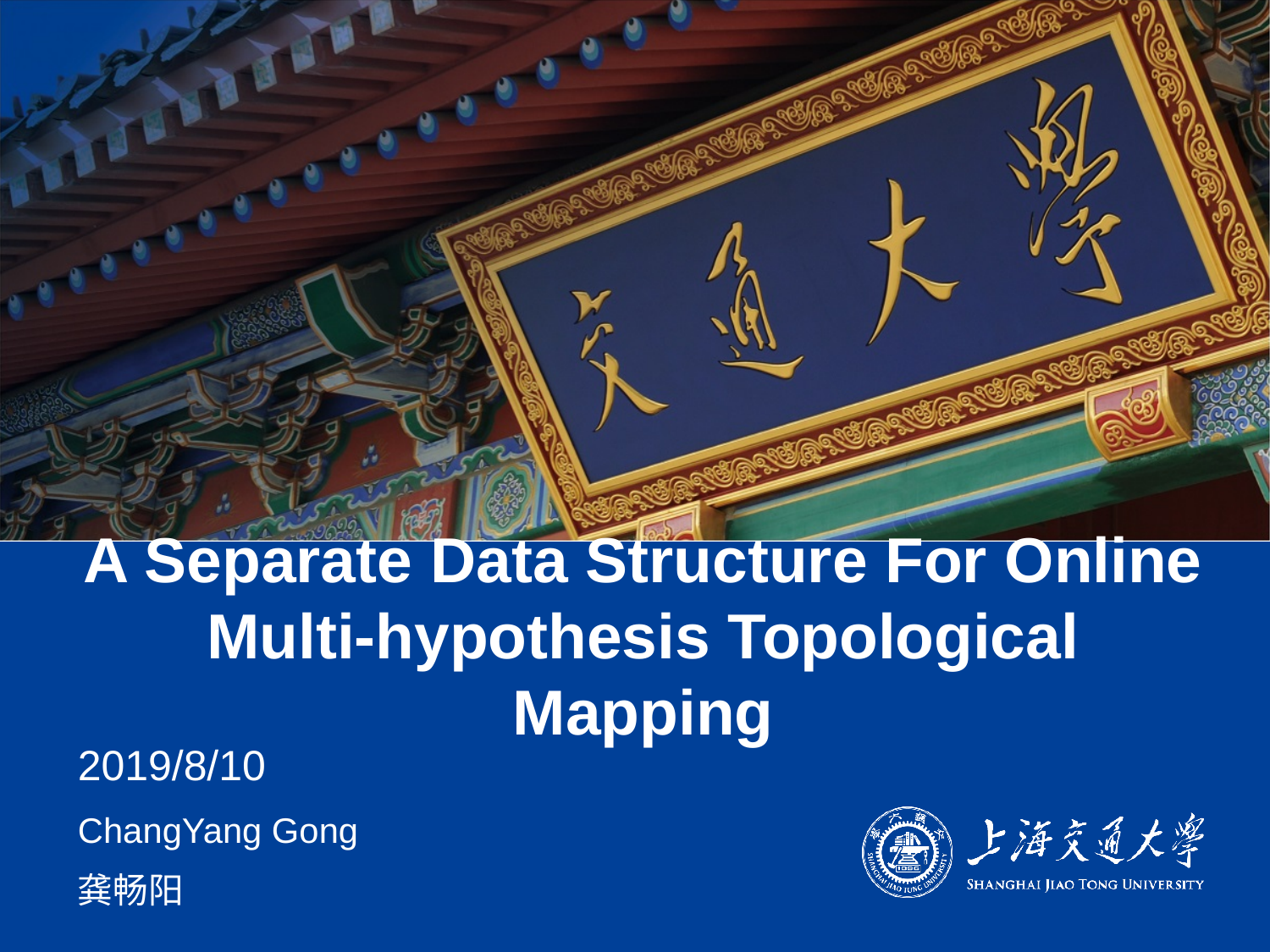

# A Separate Data Structure For Online Multi-hypothesis Topological Mapping
2019/8/10
ChangYang Gong
龚畅阳